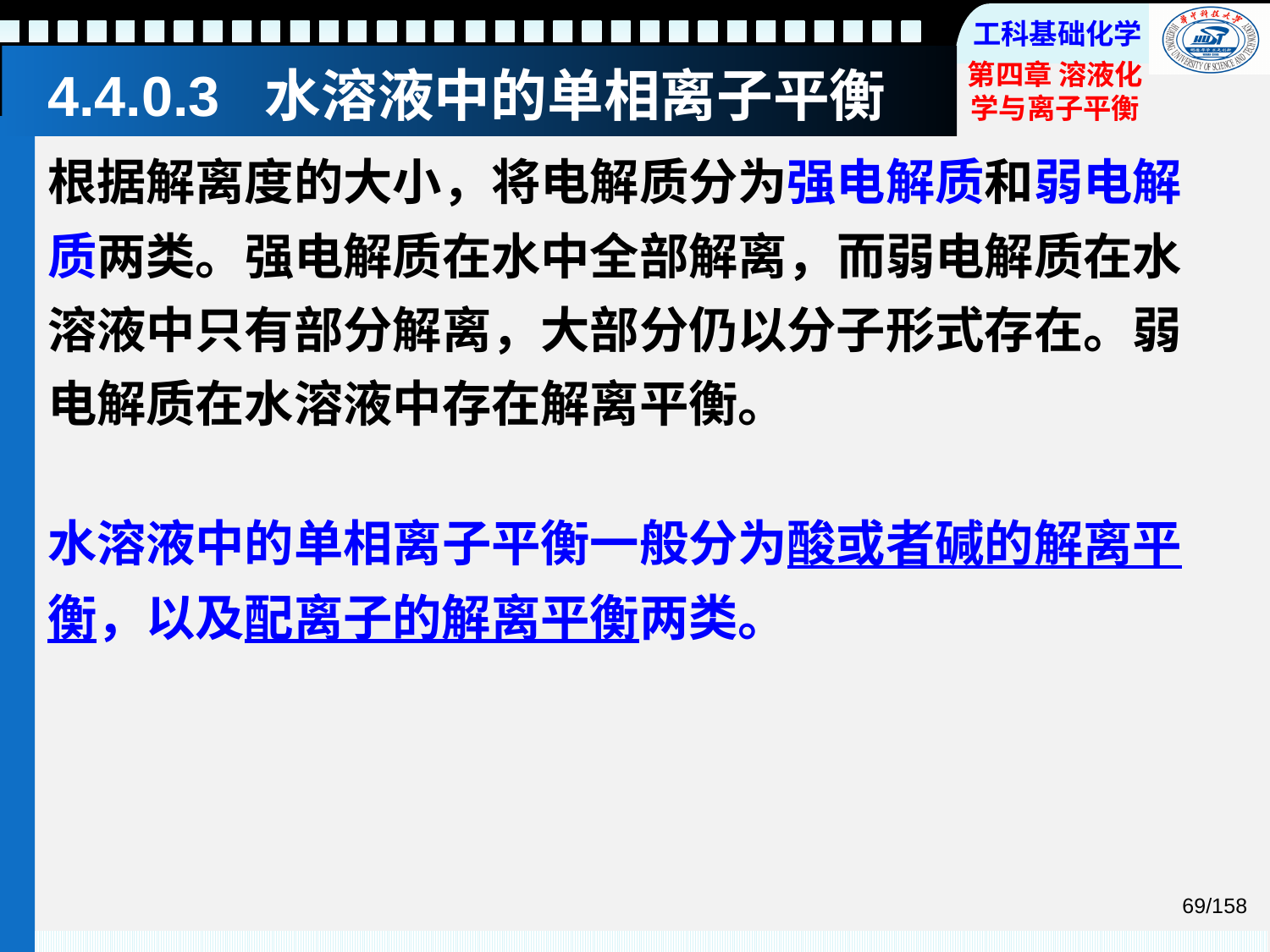

# 4.4.0.3  水溶液中的单相离子平衡
根据解离度的大小，将电解质分为强电解质和弱电解质两类。强电解质在水中全部解离，而弱电解质在水溶液中只有部分解离，大部分仍以分子形式存在。弱电解质在水溶液中存在解离平衡。
水溶液中的单相离子平衡一般分为酸或者碱的解离平衡，以及配离子的解离平衡两类。